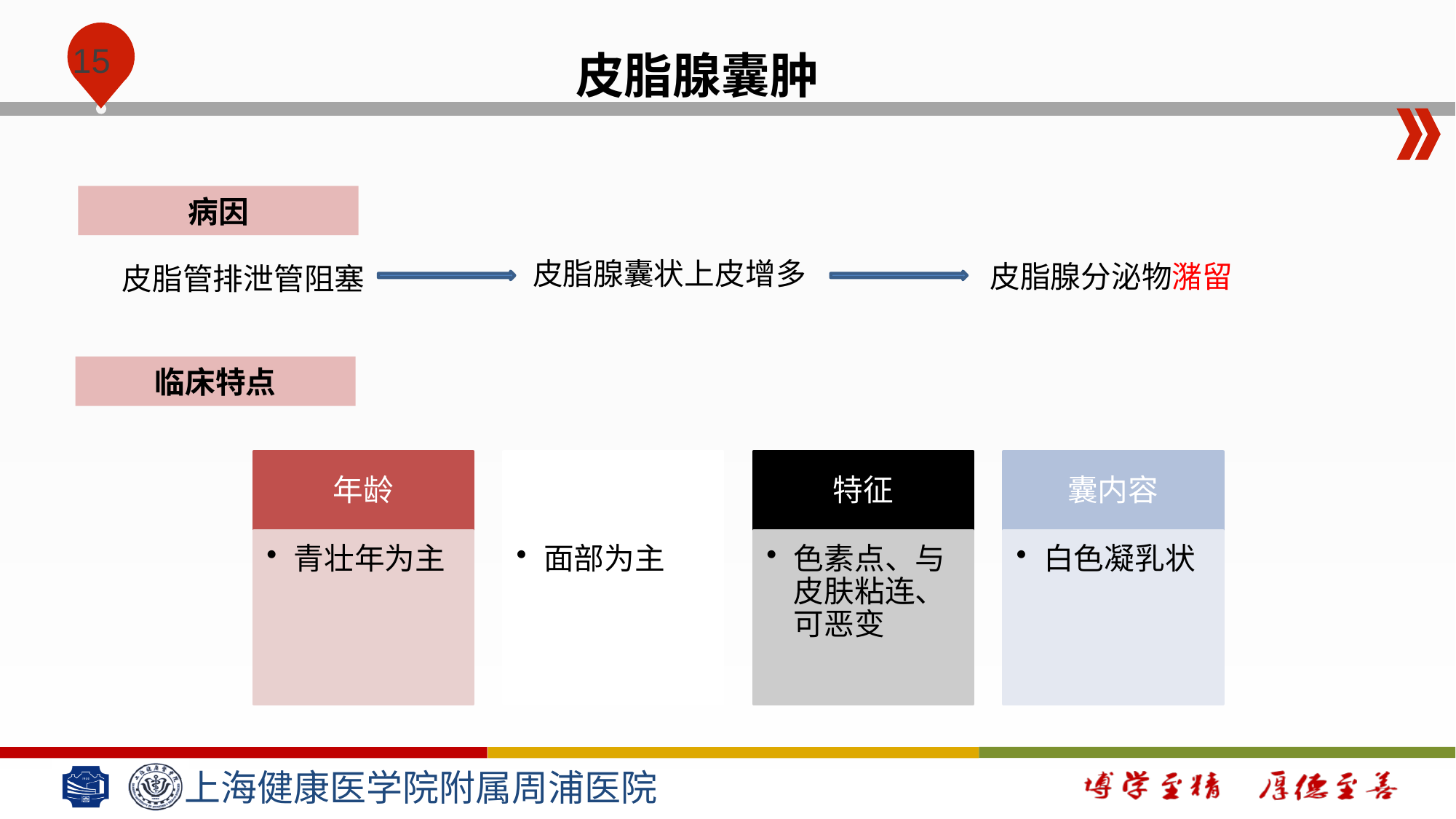

皮脂腺囊肿
病因
皮脂腺囊状上皮增多
皮脂腺分泌物潴留
皮脂管排泄管阻塞

临床特点
年龄
部位
特征
囊内容
青壮年为主
面部为主
色素点、与皮肤粘连、可恶变
白色凝乳状